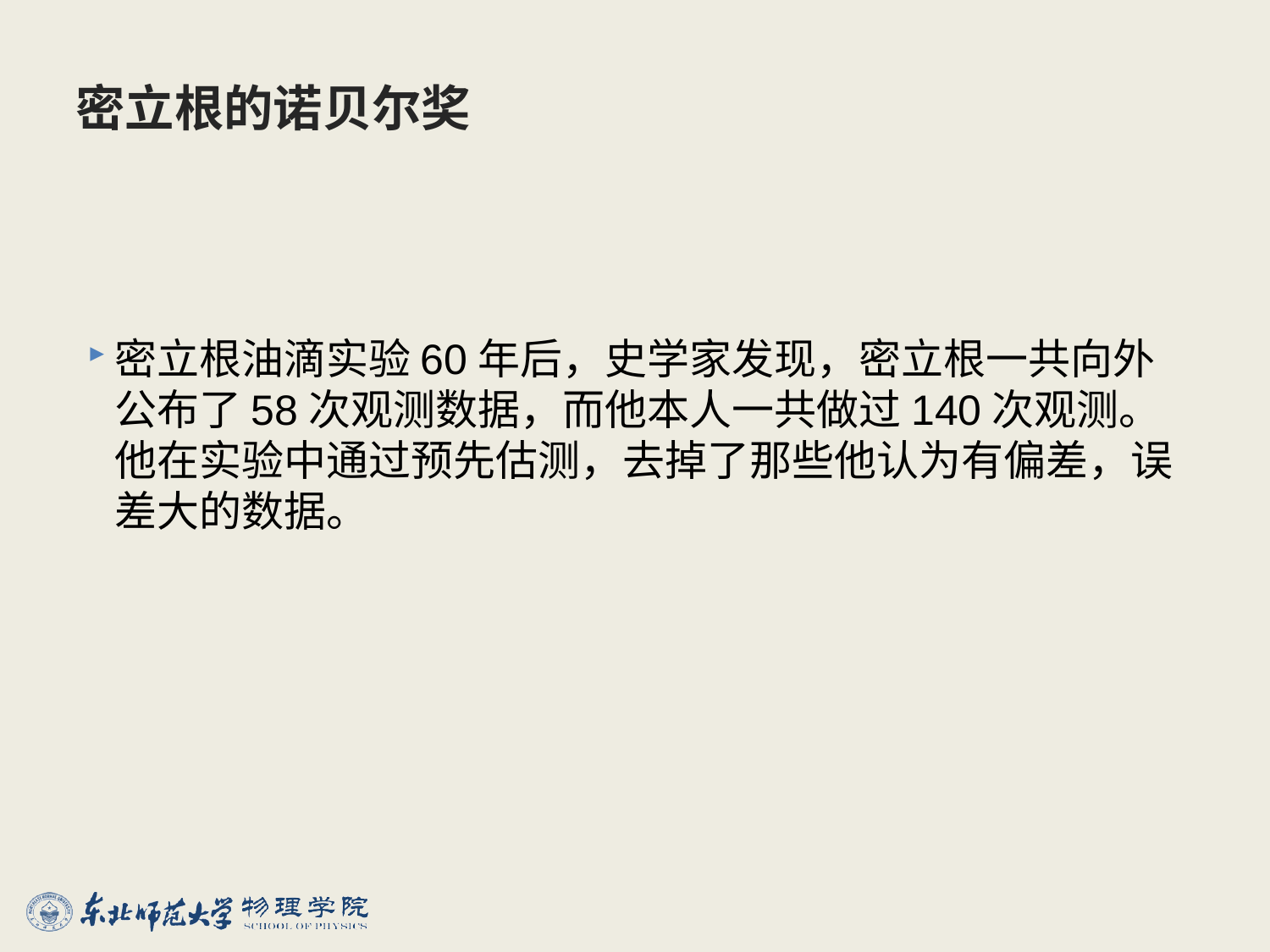

# 密立根的诺贝尔奖
密立根油滴实验60年后，史学家发现，密立根一共向外公布了58次观测数据，而他本人一共做过140次观测。他在实验中通过预先估测，去掉了那些他认为有偏差，误差大的数据。